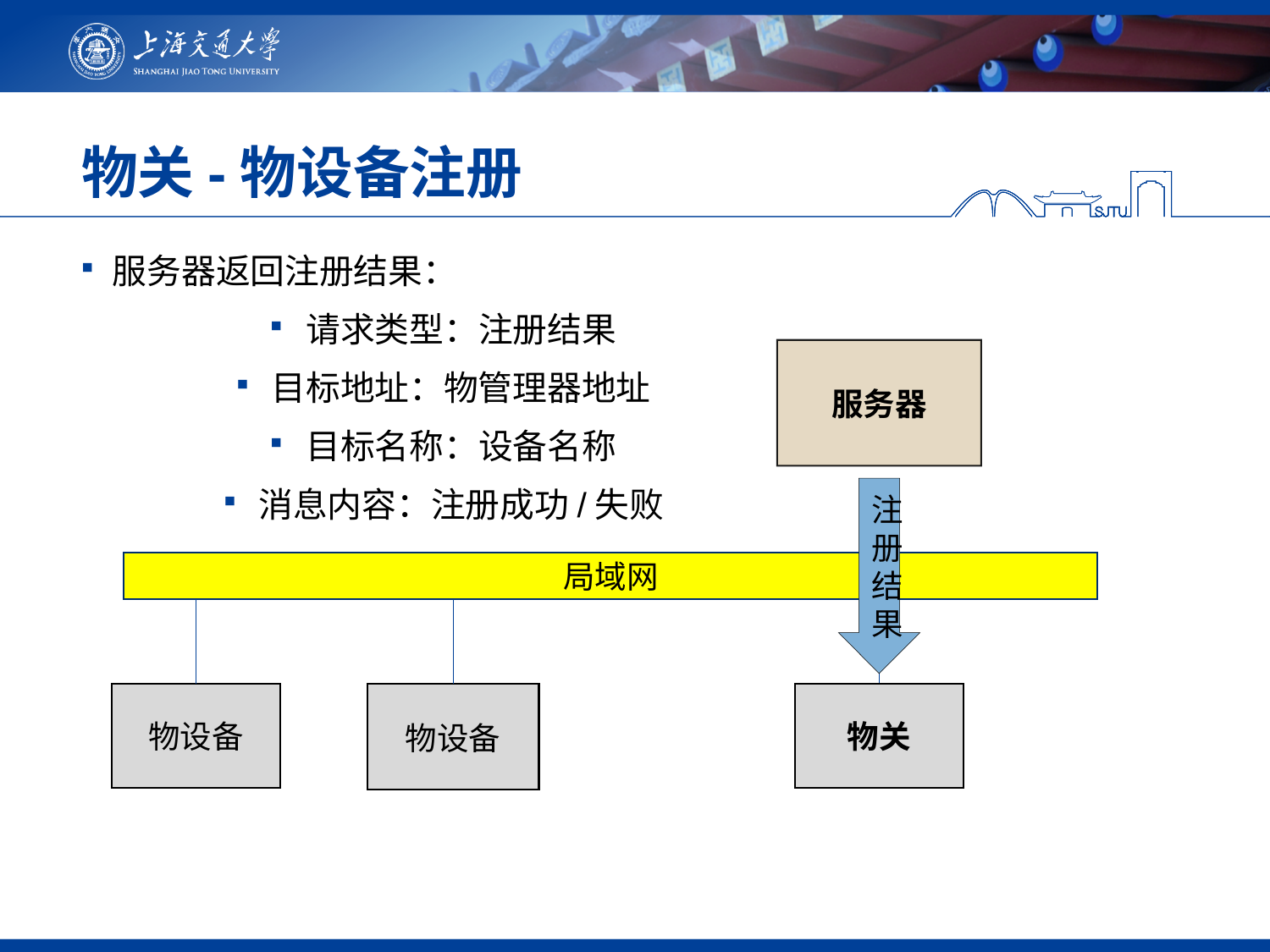

# 物关-物设备注册
服务器返回注册结果：
请求类型：注册结果
目标地址：物管理器地址
目标名称：设备名称
消息内容：注册成功/失败
服务器
注册结果
局域网
物设备
物关
物设备